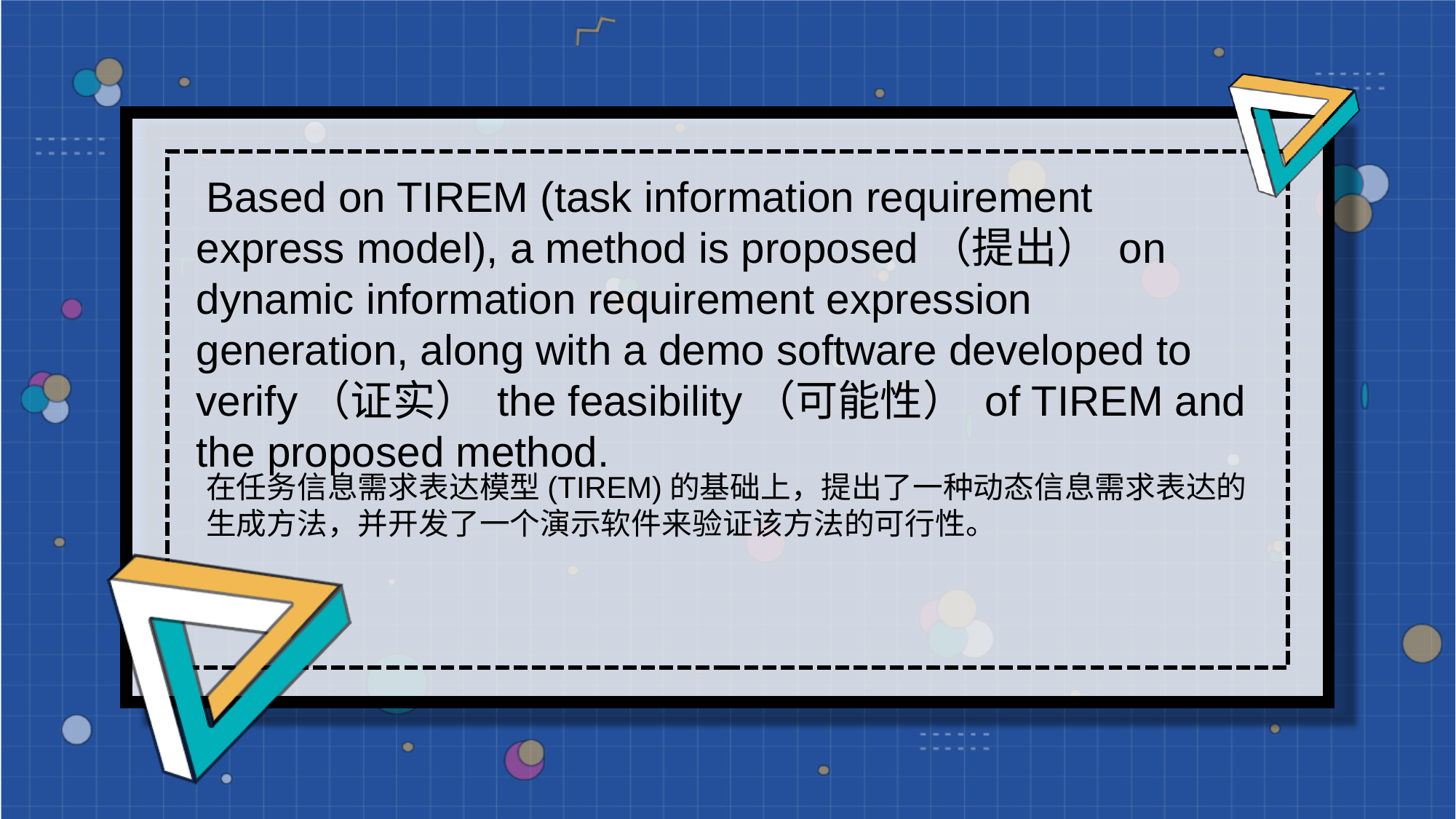

Based on TIREM (task information requirement express model), a method is proposed（提出） on dynamic information requirement expression generation, along with a demo software developed to verify（证实） the feasibility（可能性） of TIREM and the proposed method.
在任务信息需求表达模型(TIREM)的基础上，提出了一种动态信息需求表达的生成方法，并开发了一个演示软件来验证该方法的可行性。